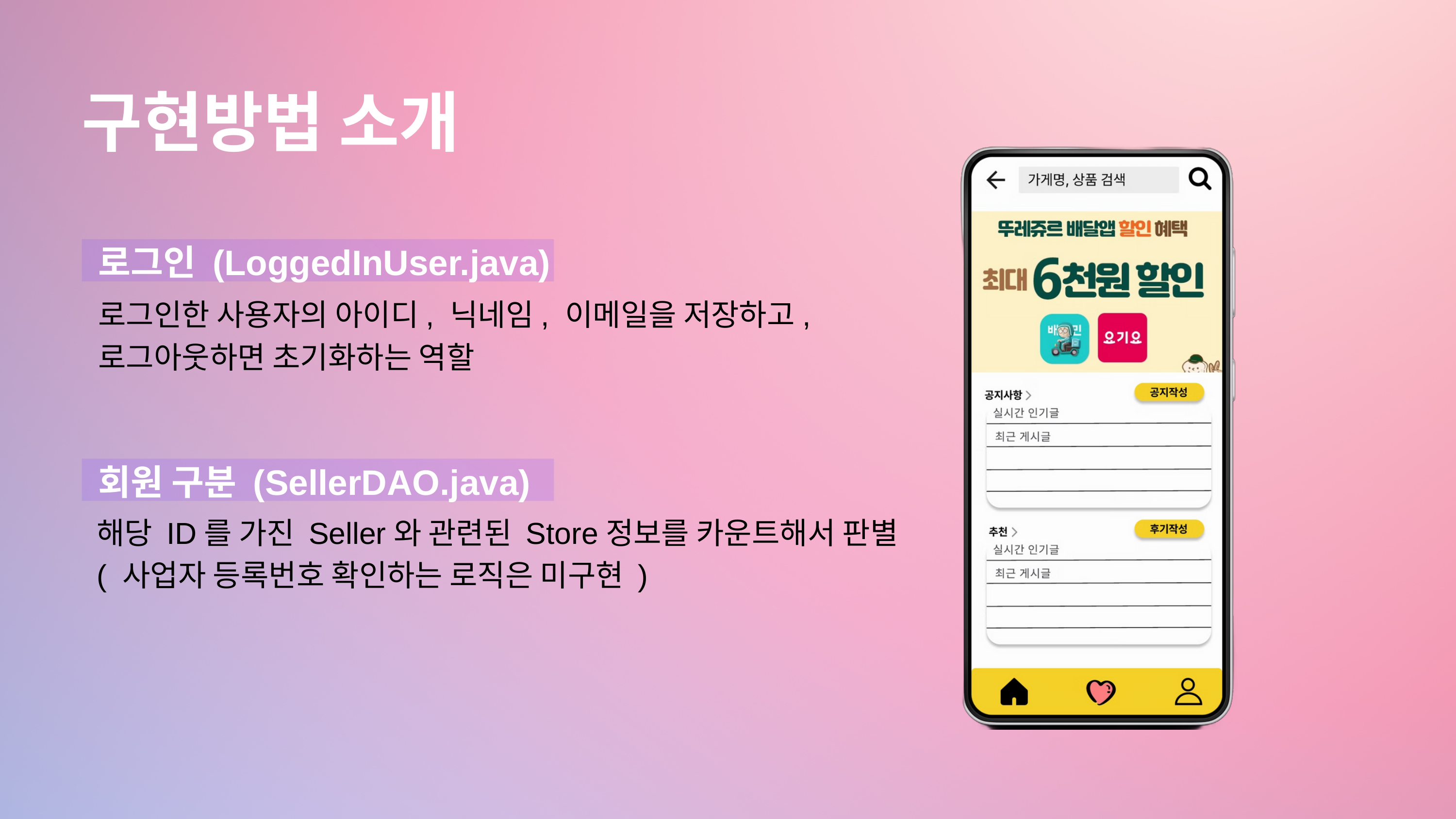

구현방법 소개

로그인 (LoggedInUser.java)

로그인한 사용자의 아이디, 닉네임, 이메일을 저장하고,
로그아웃하면 초기화하는 역할
회원 구분 (SellerDAO.java)

해당 ID를 가진 Seller와 관련된 Store정보를 카운트해서 판별
( 사업자 등록번호 확인하는 로직은 미구현 )